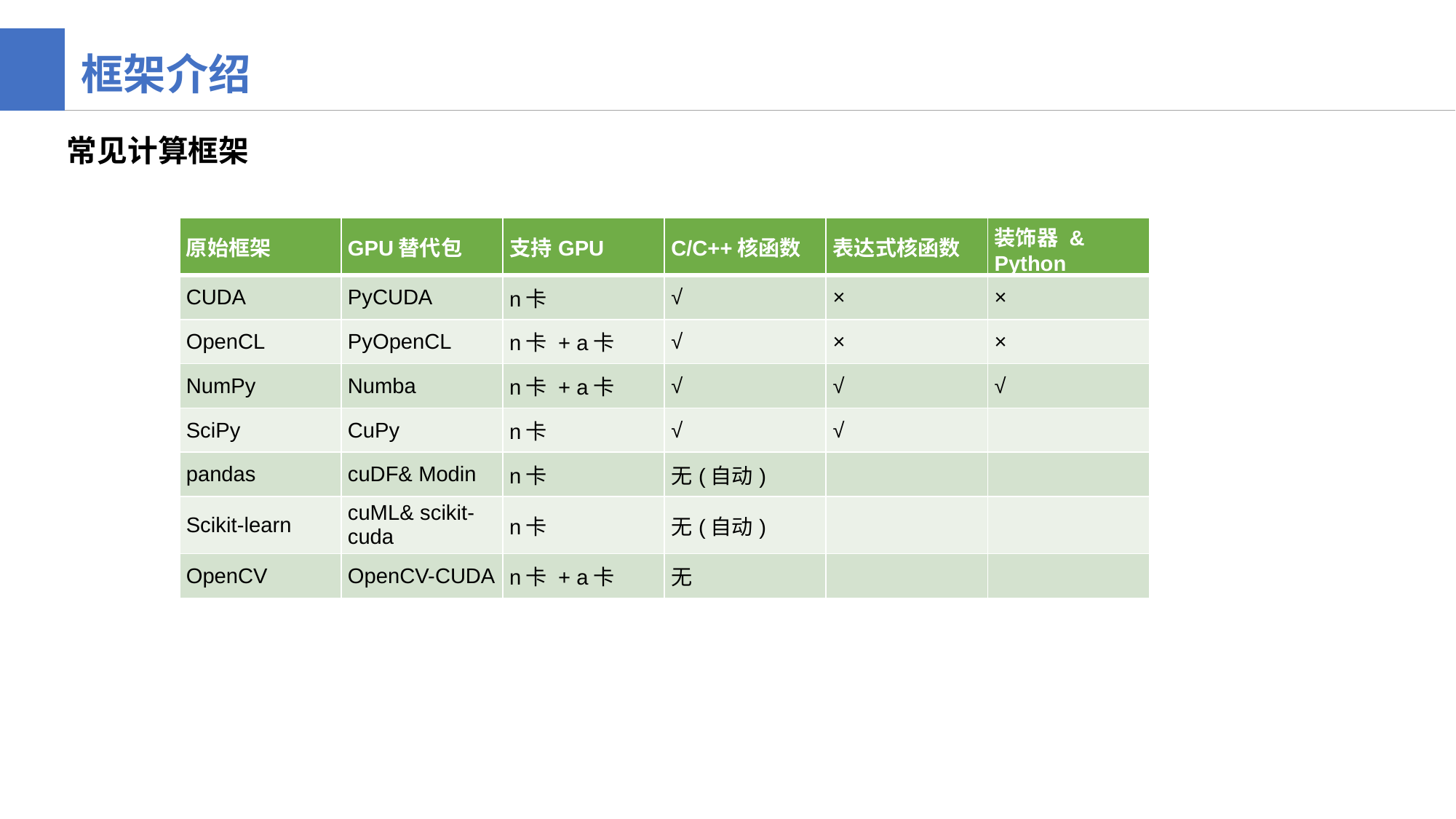

框架介绍
常见计算框架
| 原始框架 | GPU替代包 | 支持GPU | C/C++核函数 | 表达式核函数 | 装饰器 & Python |
| --- | --- | --- | --- | --- | --- |
| CUDA | PyCUDA | n卡 | √ | × | × |
| OpenCL | PyOpenCL | n卡 + a卡 | √ | × | × |
| NumPy | Numba | n卡 + a卡 | √ | √ | √ |
| SciPy | CuPy | n卡 | √ | √ |  |
| pandas | cuDF& Modin | n卡 | 无(自动) |  |  |
| Scikit-learn | cuML& scikit-cuda | n卡 | 无(自动) |  |  |
| OpenCV | OpenCV-CUDA | n卡 + a卡 | 无 |  |  |